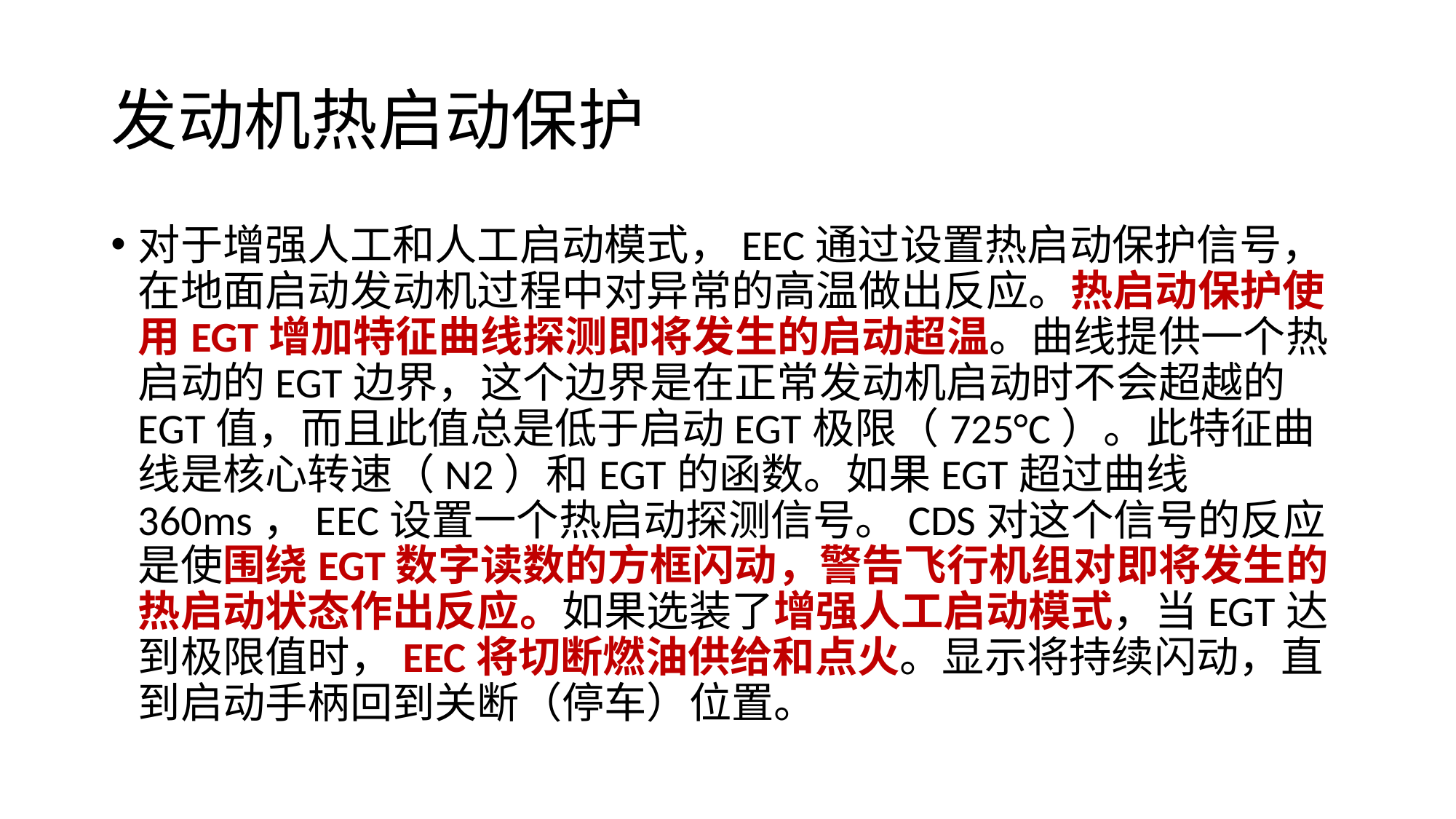

# 发动机热启动保护
对于增强人工和人工启动模式，EEC通过设置热启动保护信号，在地面启动发动机过程中对异常的高温做出反应。热启动保护使用EGT增加特征曲线探测即将发生的启动超温。曲线提供一个热启动的EGT边界，这个边界是在正常发动机启动时不会超越的EGT值，而且此值总是低于启动EGT极限（725°C）。此特征曲线是核心转速（N2）和EGT的函数。如果EGT超过曲线360ms，EEC设置一个热启动探测信号。CDS对这个信号的反应是使围绕EGT数字读数的方框闪动，警告飞行机组对即将发生的热启动状态作出反应。如果选装了增强人工启动模式，当EGT达到极限值时，EEC将切断燃油供给和点火。显示将持续闪动，直到启动手柄回到关断（停车）位置。